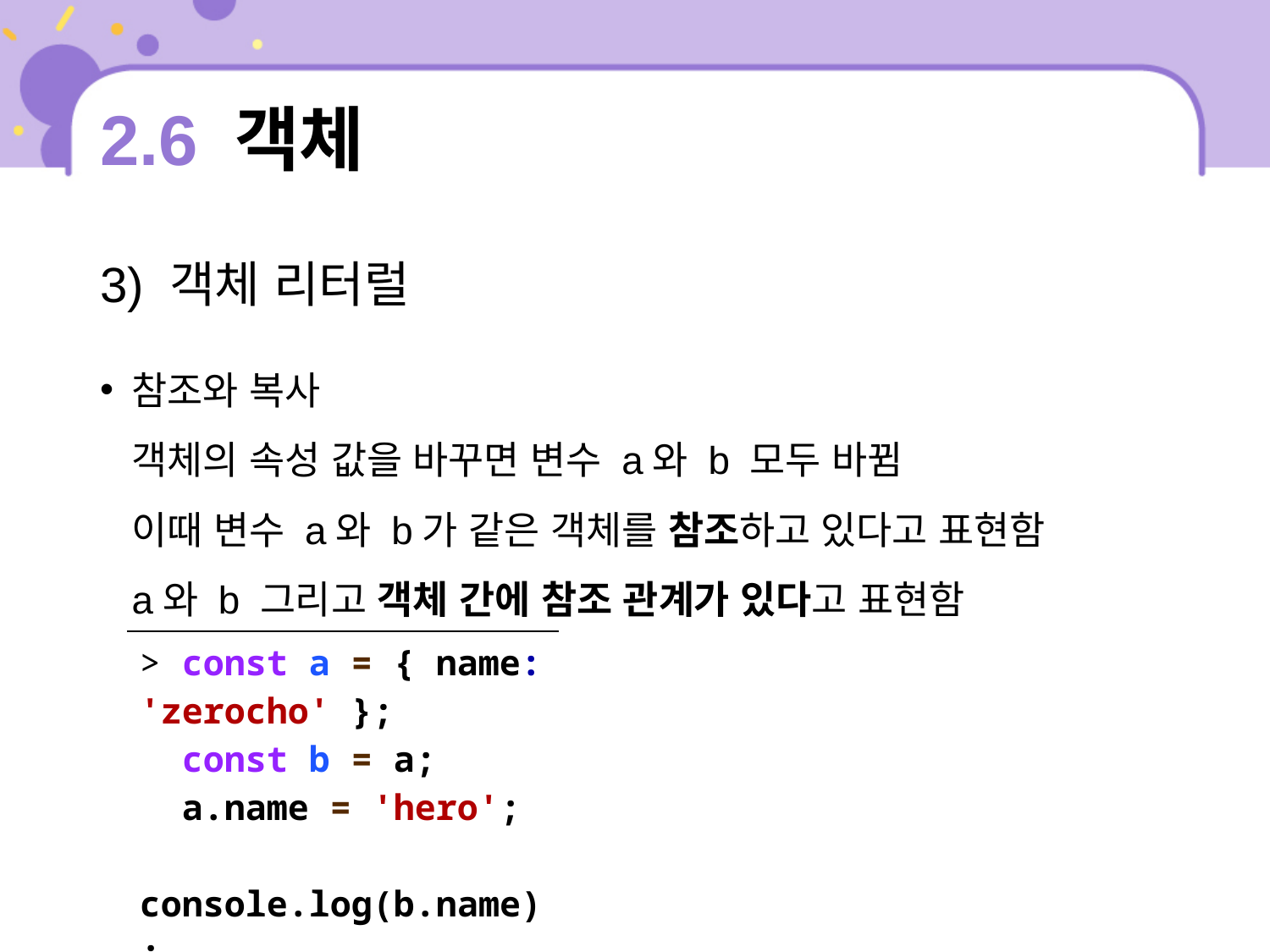

# 2.6 객체
3) 객체 리터럴
참조와 복사
객체의 속성 값을 바꾸면 변수 a와 b 모두 바뀜
이때 변수 a와 b가 같은 객체를 참조하고 있다고 표현함
a와 b 그리고 객체 간에 참조 관계가 있다고 표현함
| > const a = { name: 'zerocho' }; const b = a; a.name = 'hero'; console.log(b.name); hero |
| --- |